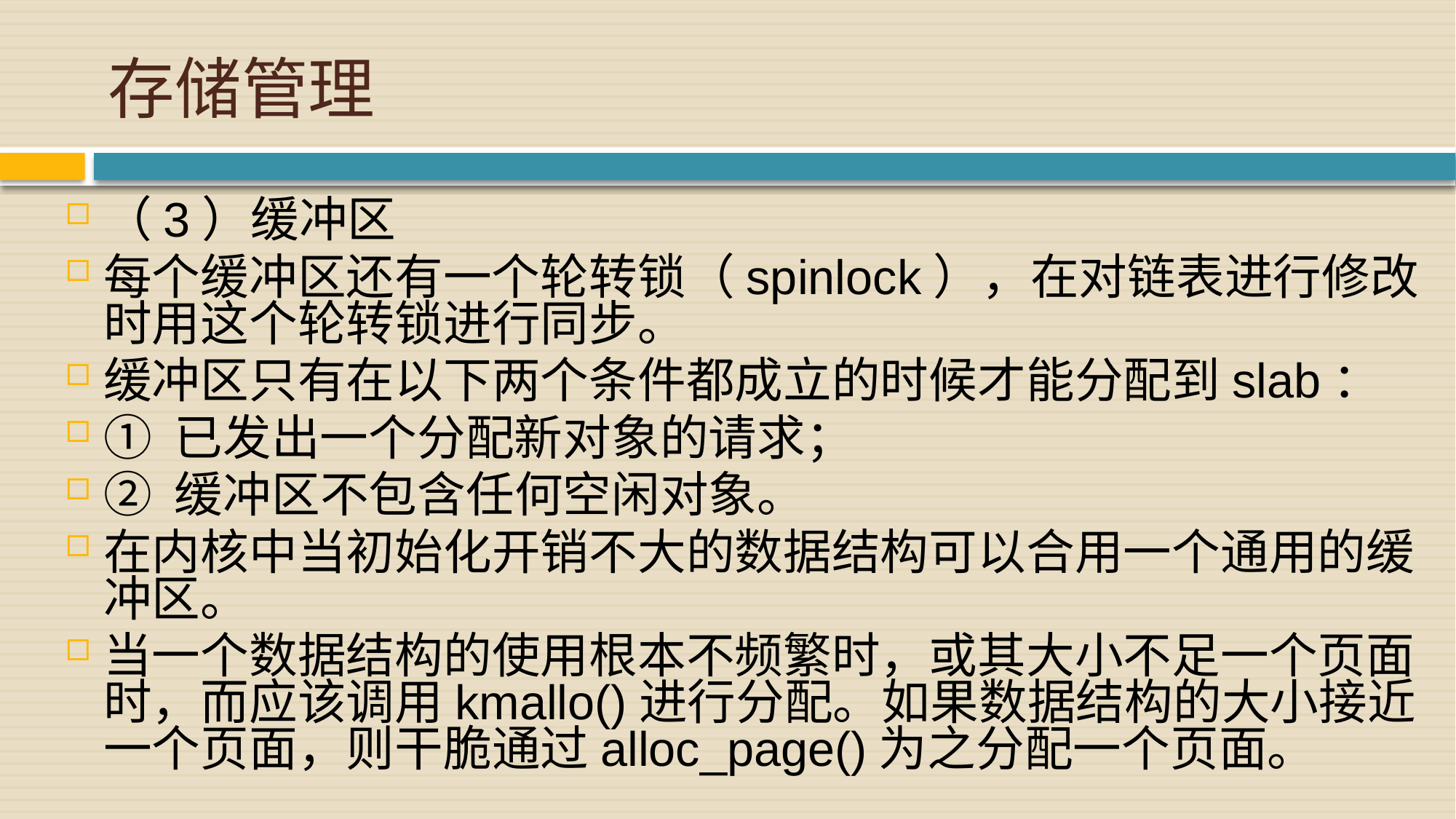

# 存储管理
（3）缓冲区
每个缓冲区还有一个轮转锁（spinlock），在对链表进行修改时用这个轮转锁进行同步。
缓冲区只有在以下两个条件都成立的时候才能分配到slab：
① 已发出一个分配新对象的请求；
② 缓冲区不包含任何空闲对象。
在内核中当初始化开销不大的数据结构可以合用一个通用的缓冲区。
当一个数据结构的使用根本不频繁时，或其大小不足一个页面时，而应该调用kmallo()进行分配。如果数据结构的大小接近一个页面，则干脆通过alloc_page()为之分配一个页面。